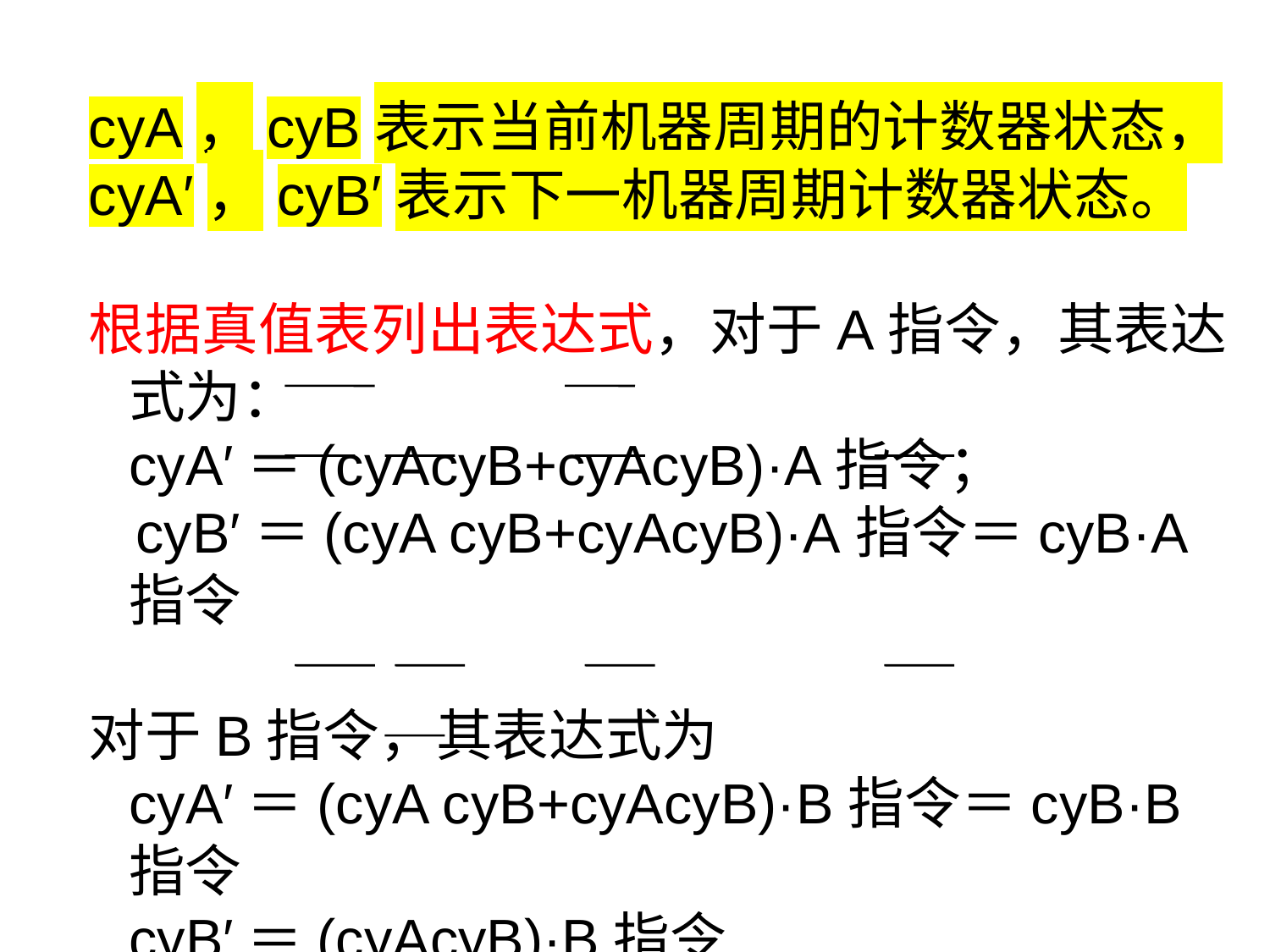

cyA，cyB表示当前机器周期的计数器状态，
cyA′，cyB′表示下一机器周期计数器状态。

根据真值表列出表达式，对于A指令，其表达式为：
	cyA′＝(cyAcyB+cyAcyB)·A指令；
   cyB′＝(cyA cyB+cyAcyB)·A指令＝cyB·A指令

对于B指令，其表达式为
	cyA′＝(cyA cyB+cyAcyB)·B指令＝cyB·B指令
	cyB′＝(cyAcyB)·B指令